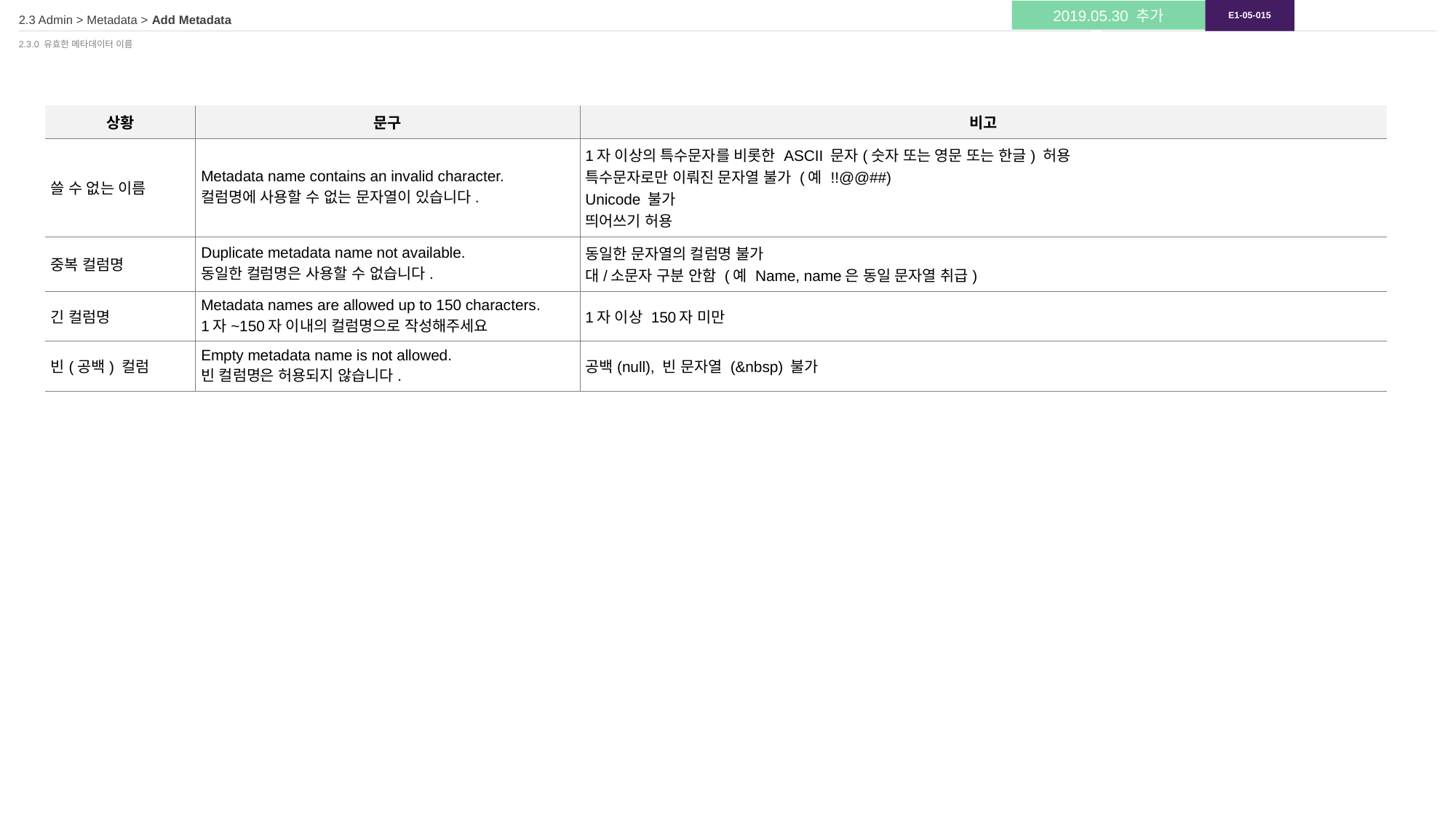

E1-05-015
2.3 Admin > Metadata > Add Metadata
2019.05.30 추가
2.3.0 유효한 메타데이터 이름
| 상황 | 문구 | 비고 |
| --- | --- | --- |
| 쓸 수 없는 이름 | Metadata name contains an invalid character. 컬럼명에 사용할 수 없는 문자열이 있습니다. | 1자 이상의 특수문자를 비롯한 ASCII 문자(숫자 또는 영문 또는 한글) 허용 특수문자로만 이뤄진 문자열 불가 (예 !!@@##) Unicode 불가 띄어쓰기 허용 |
| 중복 컬럼명 | Duplicate metadata name not available. 동일한 컬럼명은 사용할 수 없습니다. | 동일한 문자열의 컬럼명 불가 대/소문자 구분 안함 (예 Name, name은 동일 문자열 취급) |
| 긴 컬럼명 | Metadata names are allowed up to 150 characters. 1자~150자 이내의 컬럼명으로 작성해주세요 | 1자 이상 150자 미만 |
| 빈(공백) 컬럼 | Empty metadata name is not allowed. 빈 컬럼명은 허용되지 않습니다. | 공백(null), 빈 문자열 (&nbsp) 불가 |